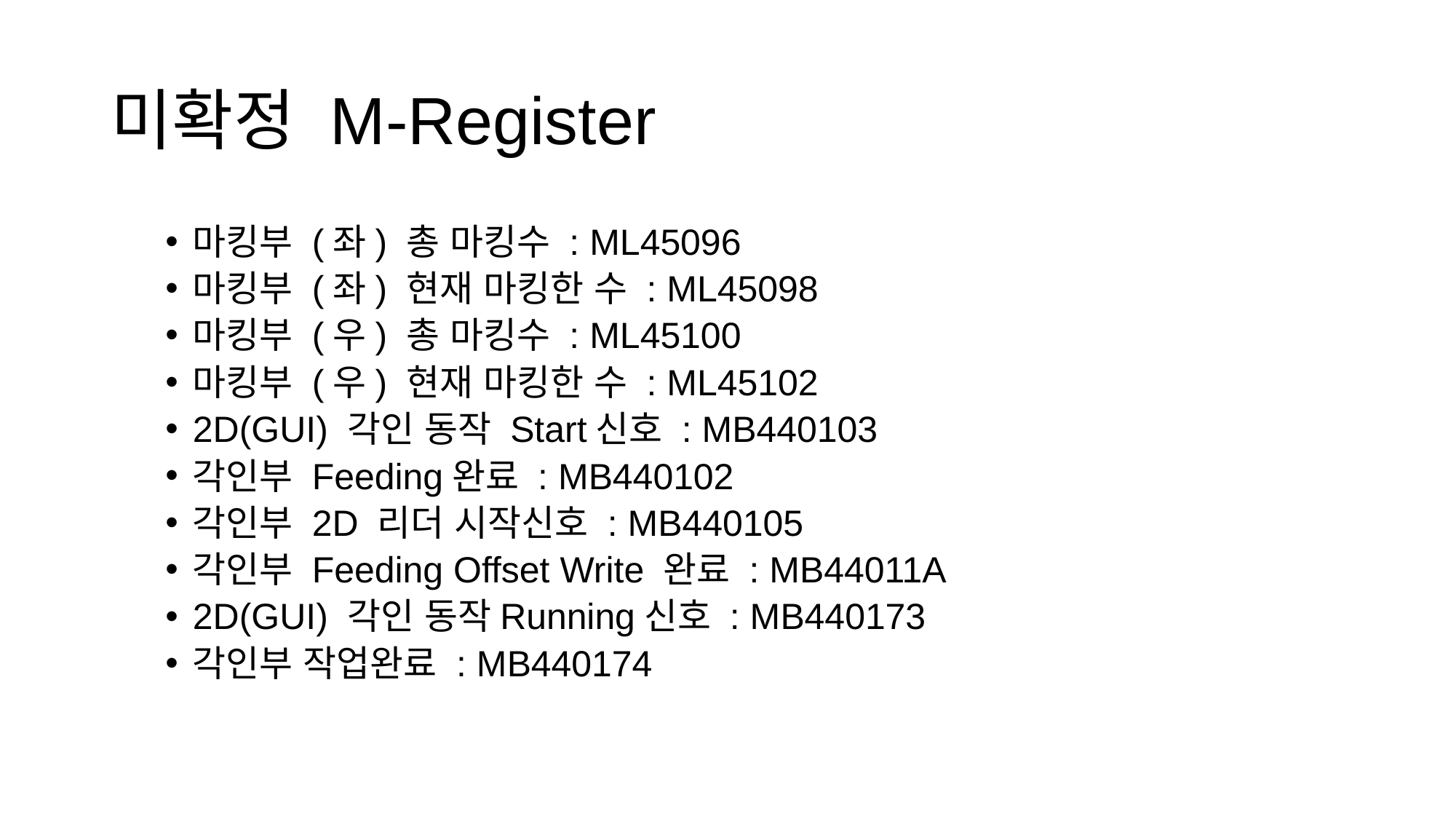

# 미확정 M-Register
마킹부 (좌) 총 마킹수 : ML45096
마킹부 (좌) 현재 마킹한 수 : ML45098
마킹부 (우) 총 마킹수 : ML45100
마킹부 (우) 현재 마킹한 수 : ML45102
2D(GUI) 각인 동작 Start신호 : MB440103
각인부 Feeding완료 : MB440102
각인부 2D 리더 시작신호 : MB440105
각인부 Feeding Offset Write 완료 : MB44011A
2D(GUI) 각인 동작Running신호 : MB440173
각인부 작업완료 : MB440174